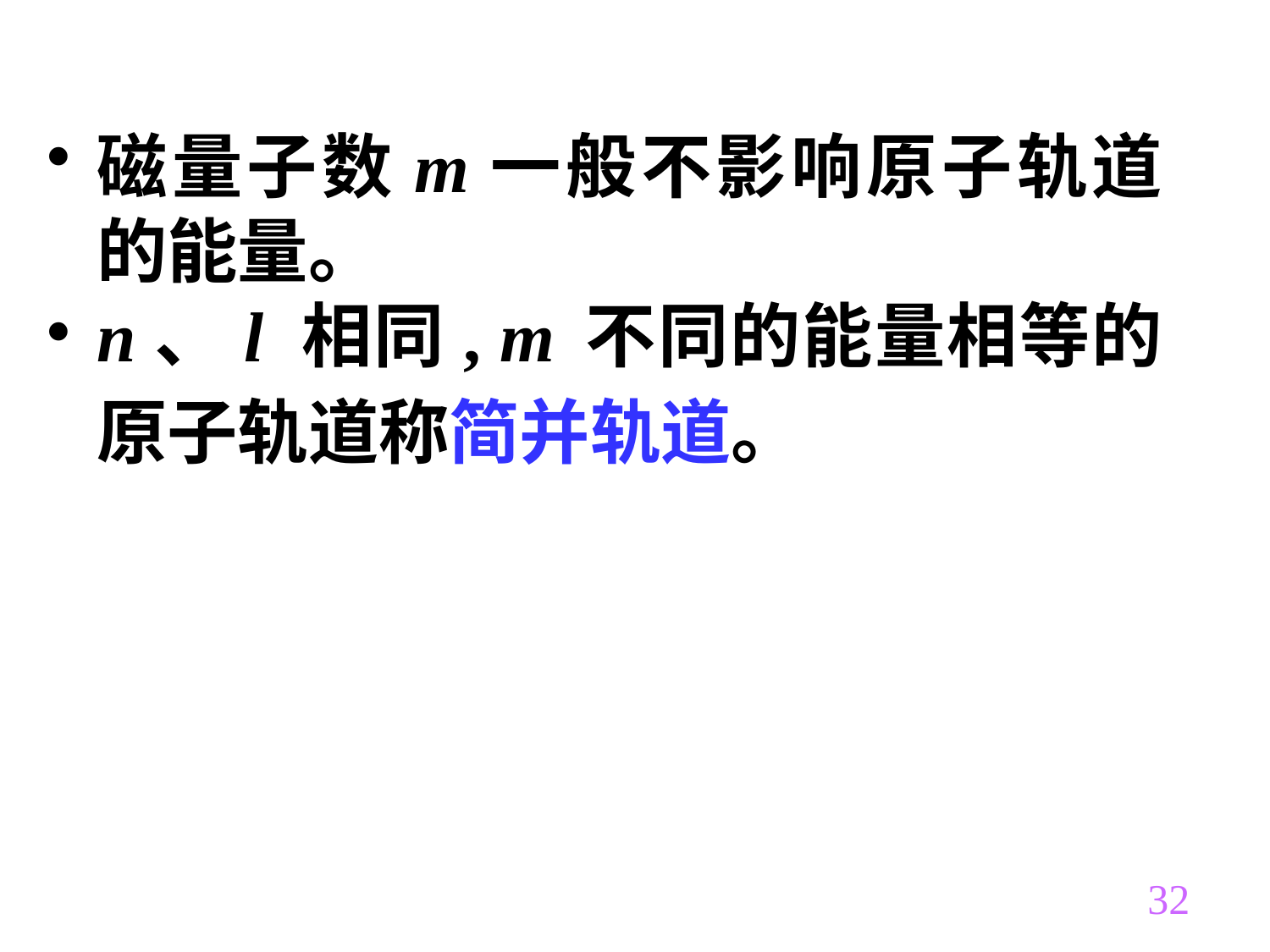

磁量子数m一般不影响原子轨道的能量。
n、l 相同, m 不同的能量相等的原子轨道称简并轨道。